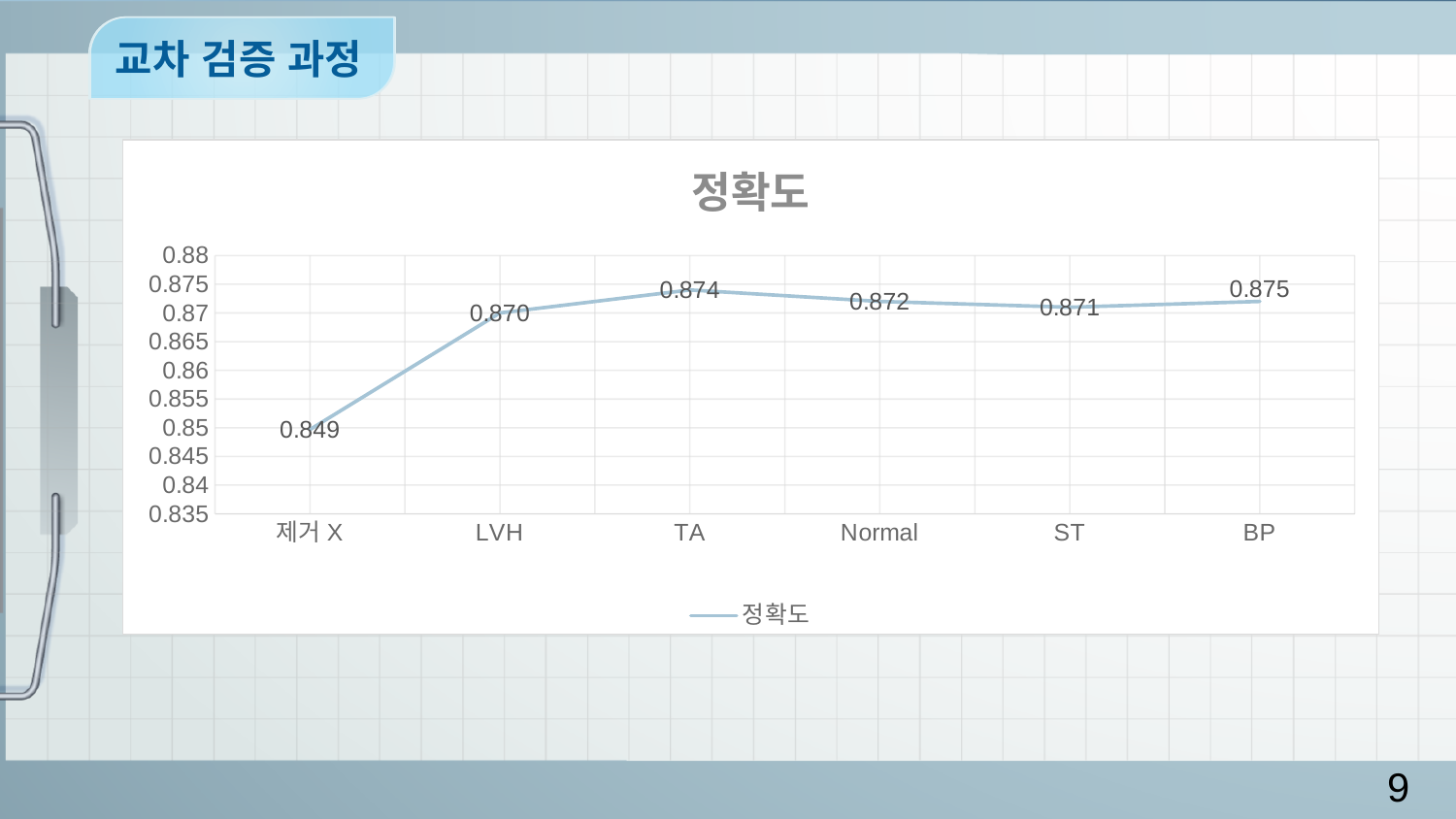

교차 검증 과정

### Chart:

| Category | 정확도 |
|---|---|
| 제거X | 0.84968 |
| LVH | 0.87 |
| TA | 0.874 |
| Normal | 0.872 |
| ST | 0.871 |
| BP | 0.872 |
9